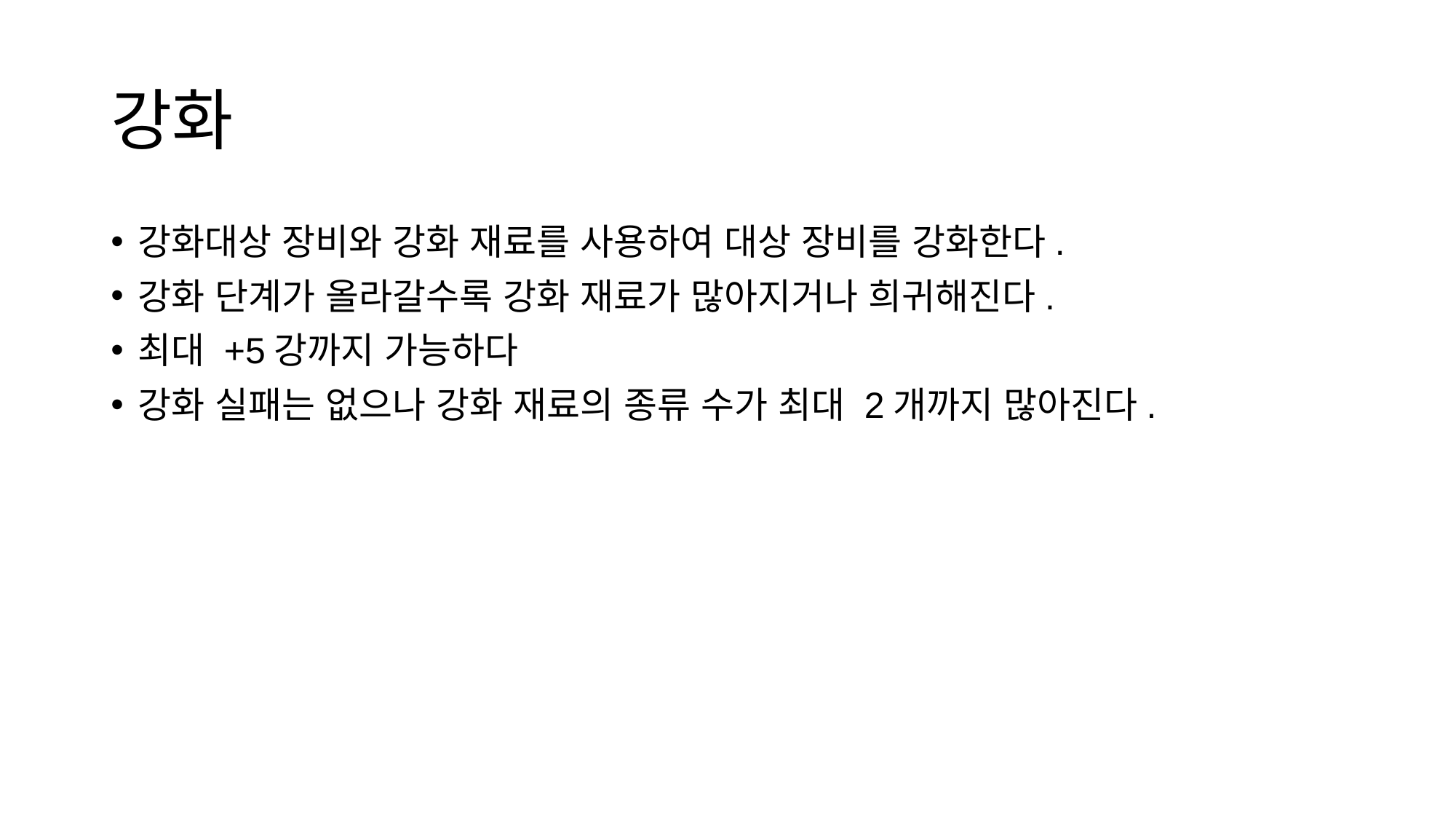

# 강화
강화대상 장비와 강화 재료를 사용하여 대상 장비를 강화한다.
강화 단계가 올라갈수록 강화 재료가 많아지거나 희귀해진다.
최대 +5강까지 가능하다
강화 실패는 없으나 강화 재료의 종류 수가 최대 2개까지 많아진다.